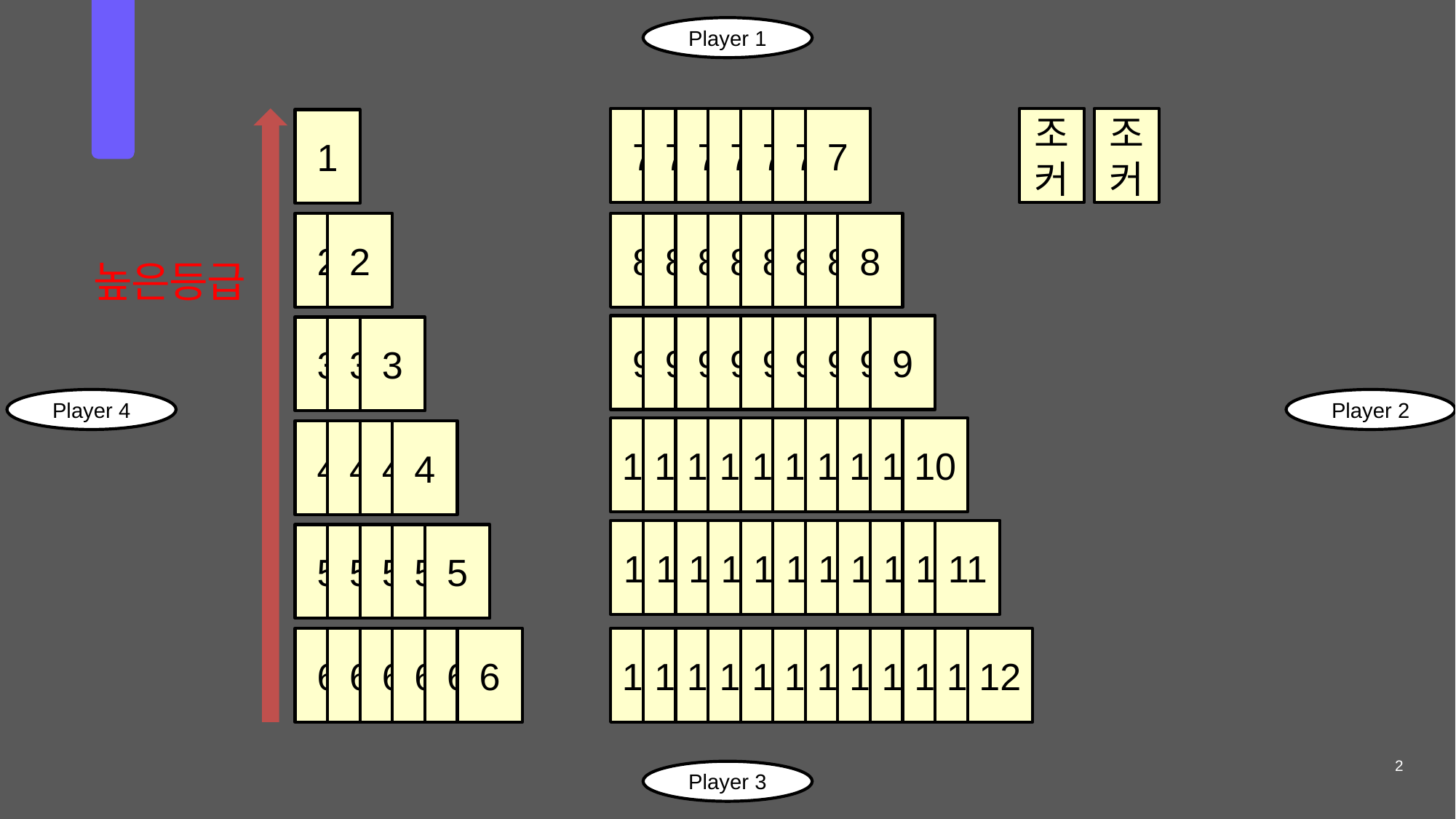

Player 1
들
어
가
며

7
7
7
7
7
7
7
조커
조커
룰
1
2
2
8
8
8
8
8
8
8
8
높은등급
9
9
9
9
9
9
9
9
9
3
3
3
Player 4
Player 2
10
10
10
10
10
10
10
10
10
10
4
4
4
4
11
11
11
11
11
11
11
11
11
11
11
5
5
5
5
5
6
6
6
6
6
6
12
12
12
12
12
12
12
12
12
12
12
12
2
Player 3